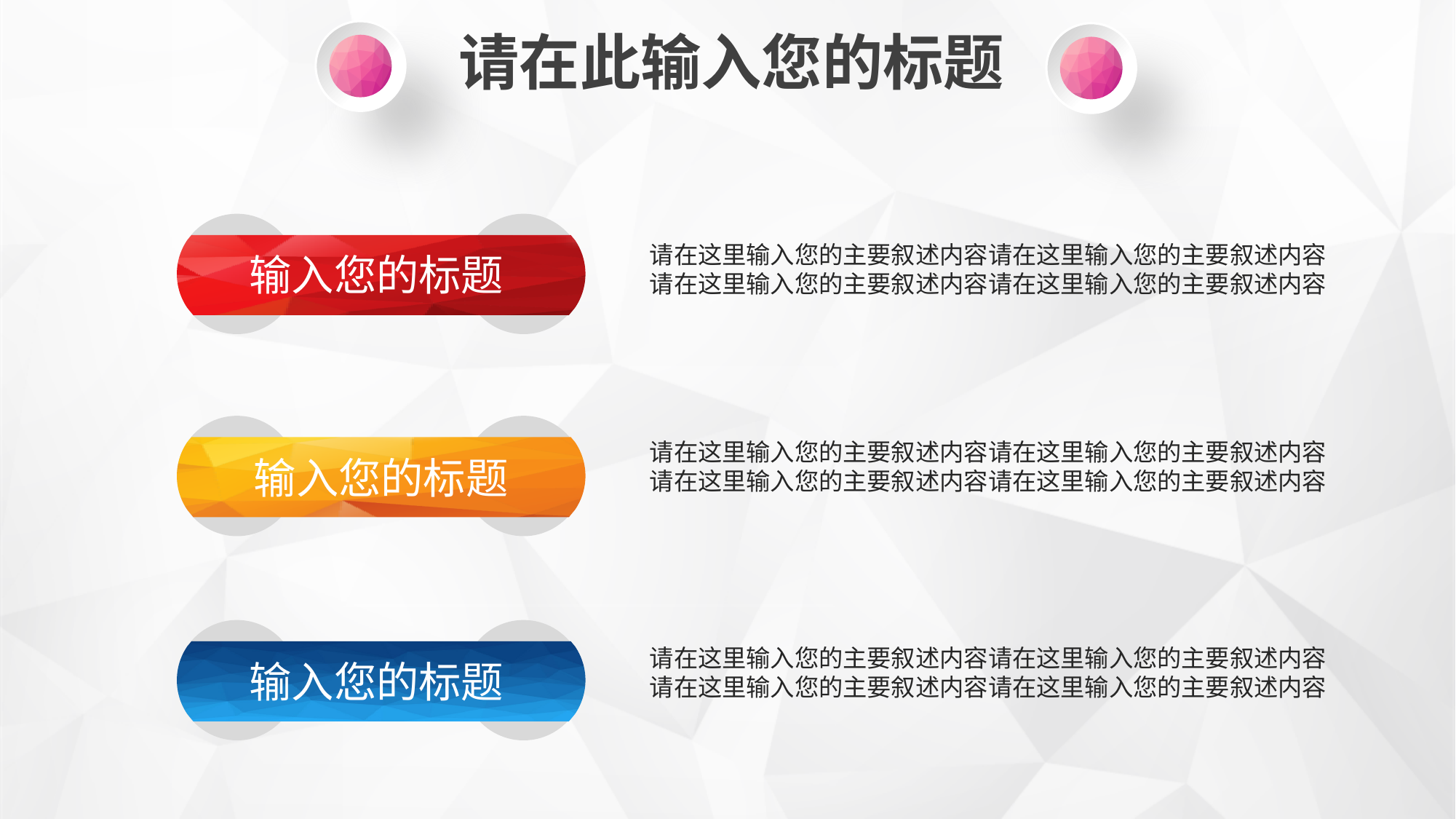

请在此输入您的标题

输入您的标题
请在这里输入您的主要叙述内容请在这里输入您的主要叙述内容
请在这里输入您的主要叙述内容请在这里输入您的主要叙述内容

输入您的标题
请在这里输入您的主要叙述内容请在这里输入您的主要叙述内容
请在这里输入您的主要叙述内容请在这里输入您的主要叙述内容

输入您的标题
请在这里输入您的主要叙述内容请在这里输入您的主要叙述内容
请在这里输入您的主要叙述内容请在这里输入您的主要叙述内容